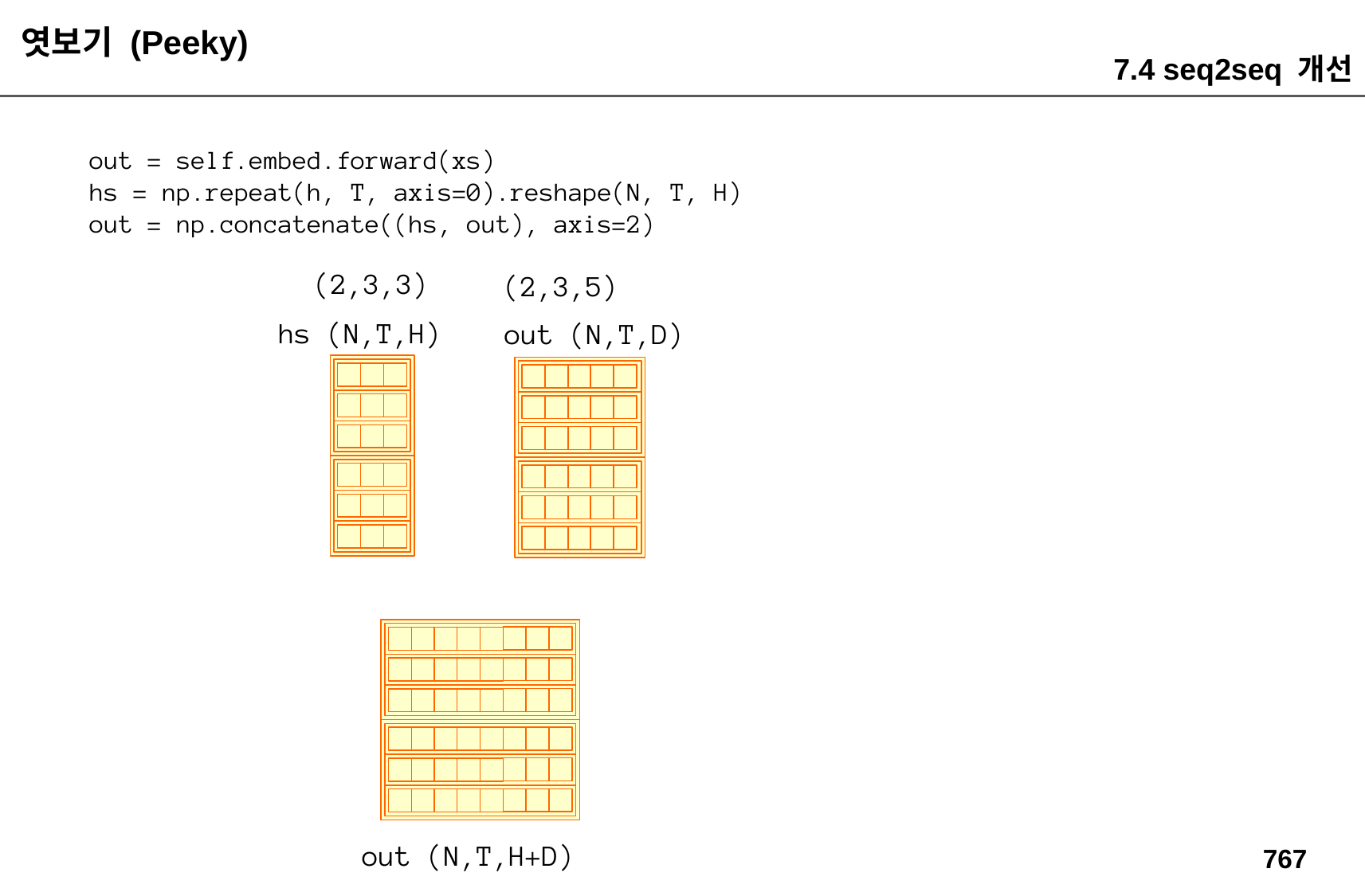

엿보기 (Peeky)
7.4 seq2seq 개선
out = self.embed.forward(xs)
hs = np.repeat(h, T, axis=0).reshape(N, T, H)
out = np.concatenate((hs, out), axis=2)
(2,3,3)
(2,3,5)
hs (N,T,H)
out (N,T,D)

out (N,T,H+D)